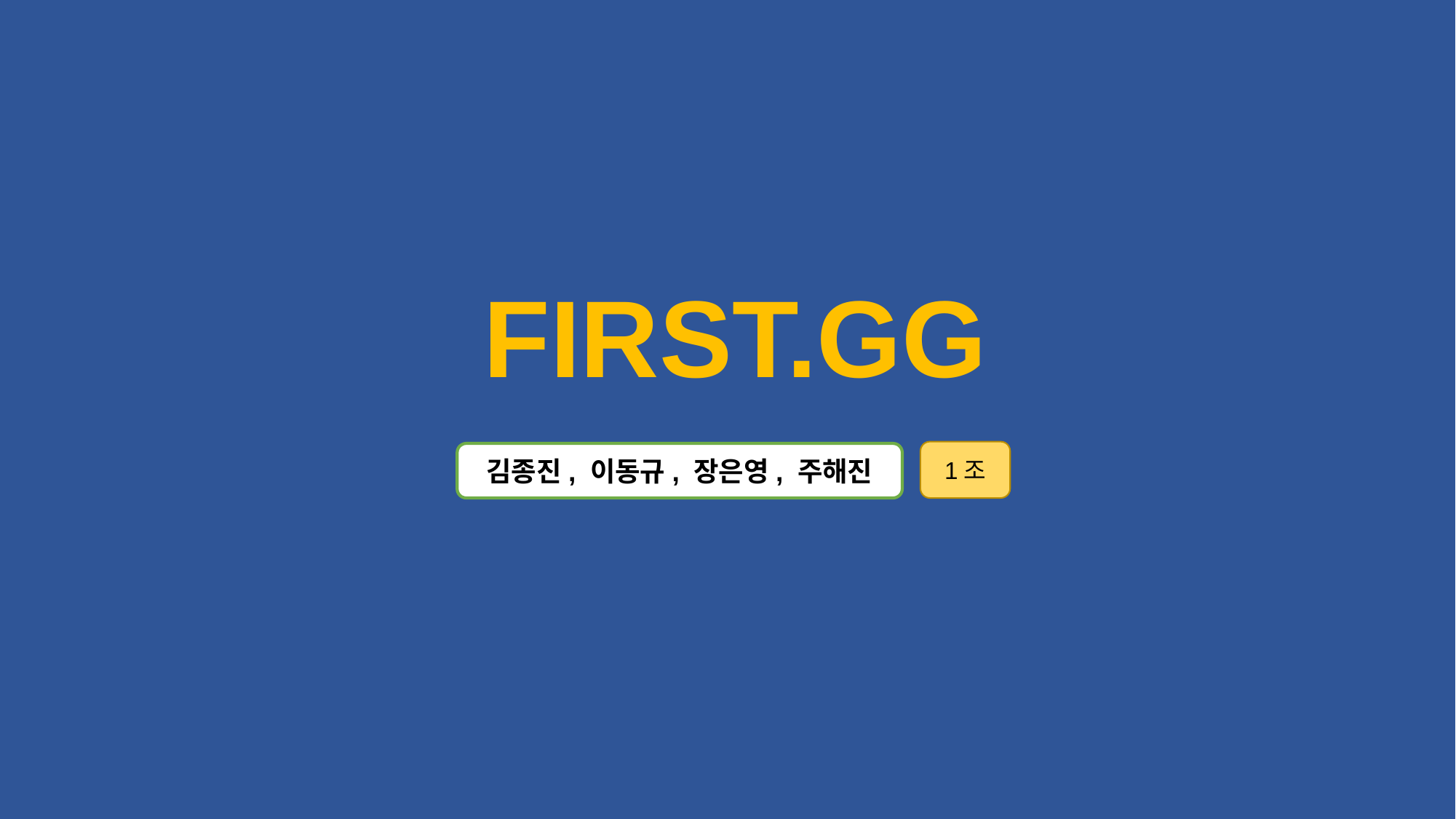

# FIRST.GG
1조
김종진, 이동규, 장은영, 주해진